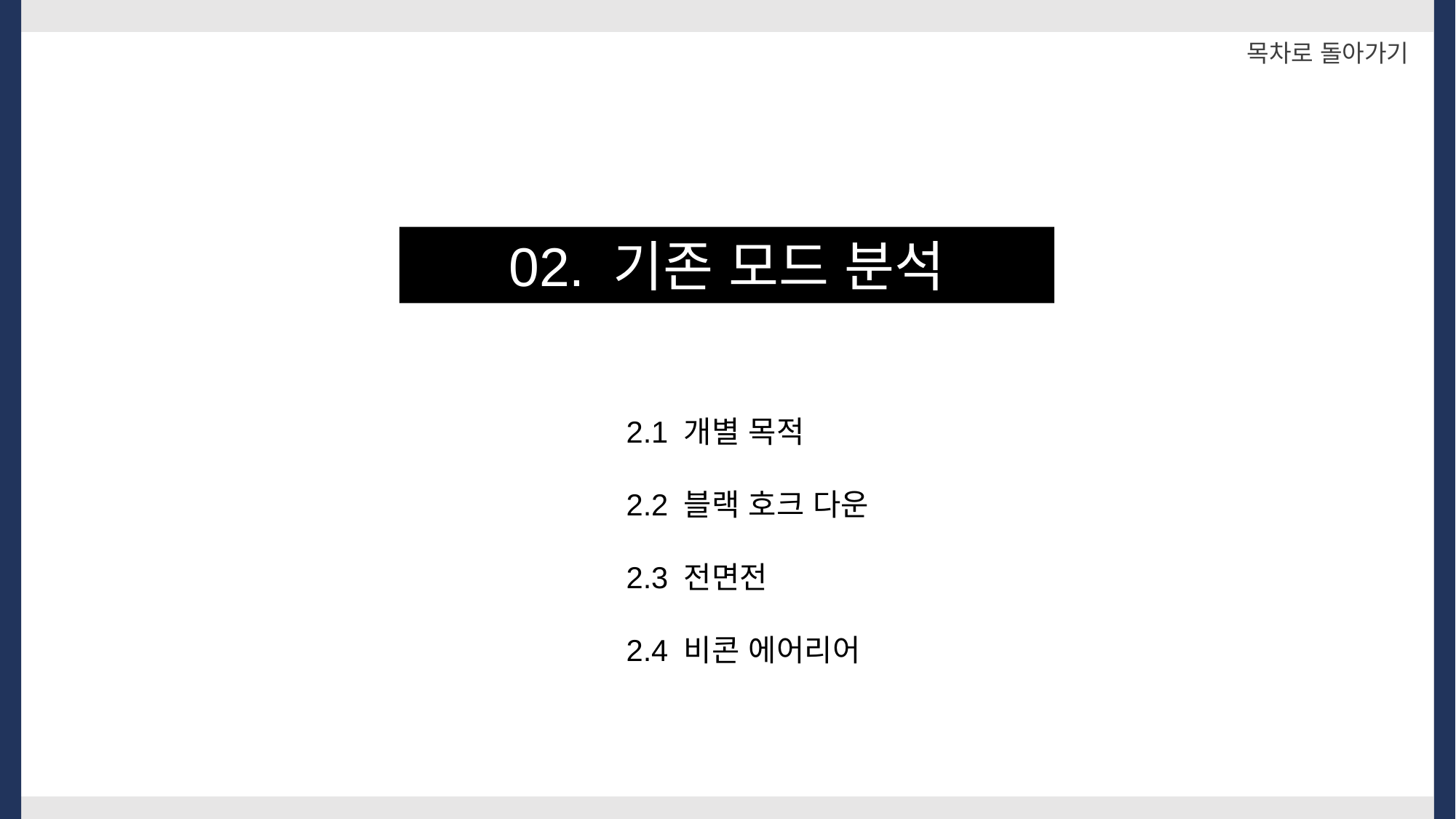

목차로 돌아가기
02. 기존 모드 분석
2.1 개별 목적
2.2 블랙 호크 다운
2.3 전면전
2.4 비콘 에어리어